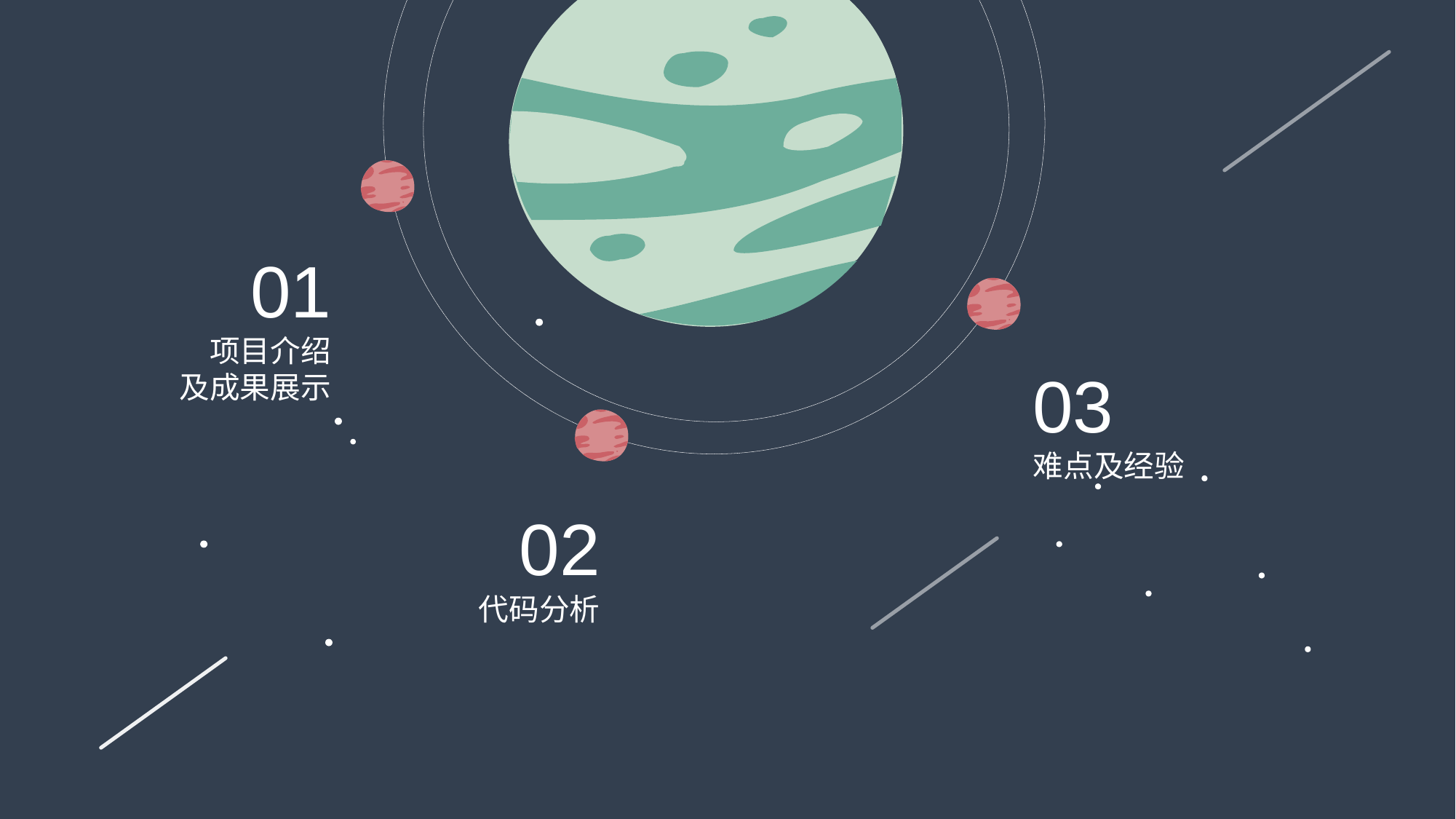

01
项目介绍
及成果展示

03
难点及经验

02
代码分析